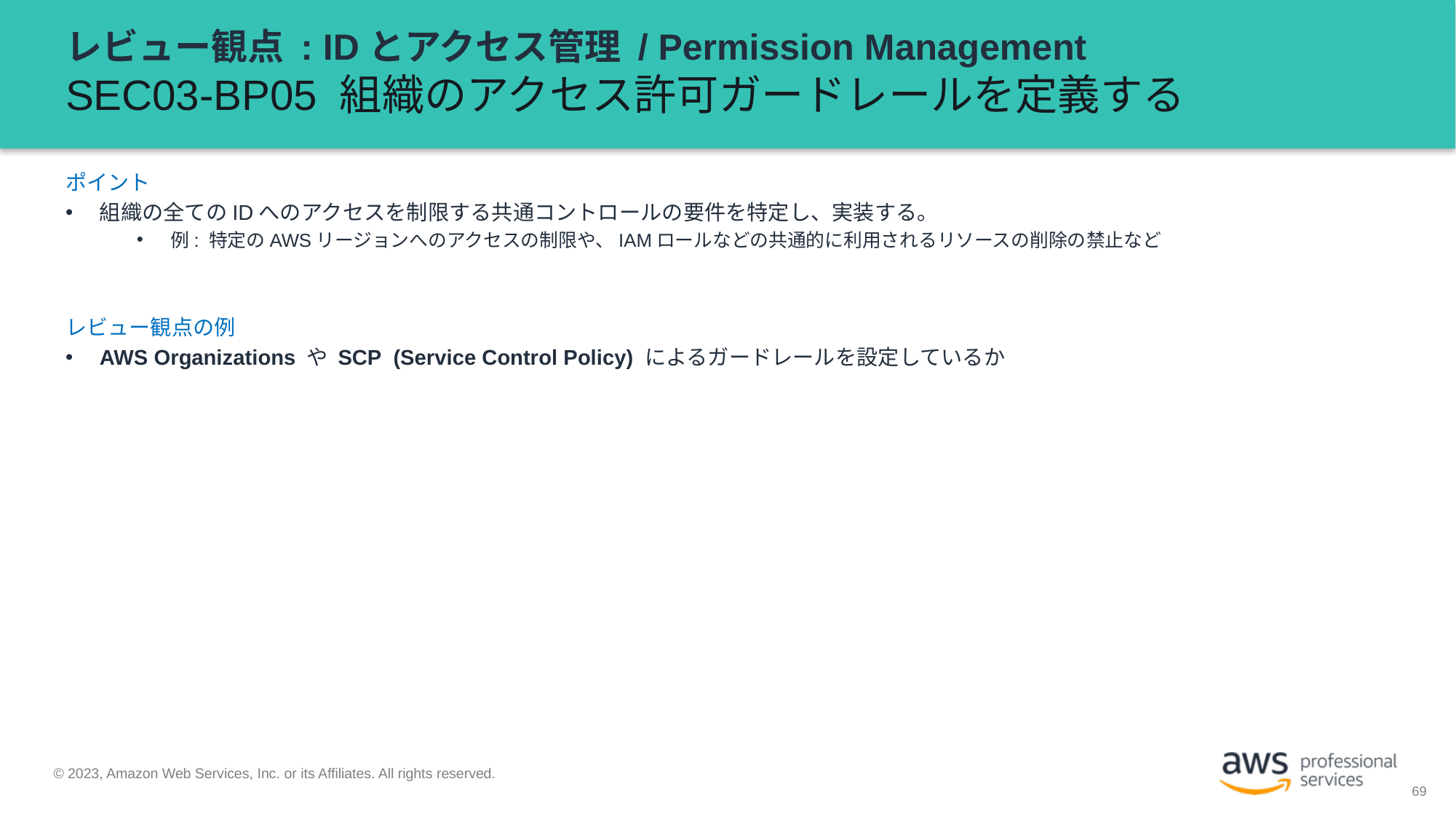

# レビュー観点 : IDとアクセス管理 / Permission Management SEC03-BP05 組織のアクセス許可ガードレールを定義する
ポイント
組織の全てのIDへのアクセスを制限する共通コントロールの要件を特定し、実装する。
例: 特定のAWSリージョンへのアクセスの制限や、IAMロールなどの共通的に利用されるリソースの削除の禁止など

レビュー観点の例
AWS Organizations や SCP  (Service Control Policy) によるガードレールを設定しているか